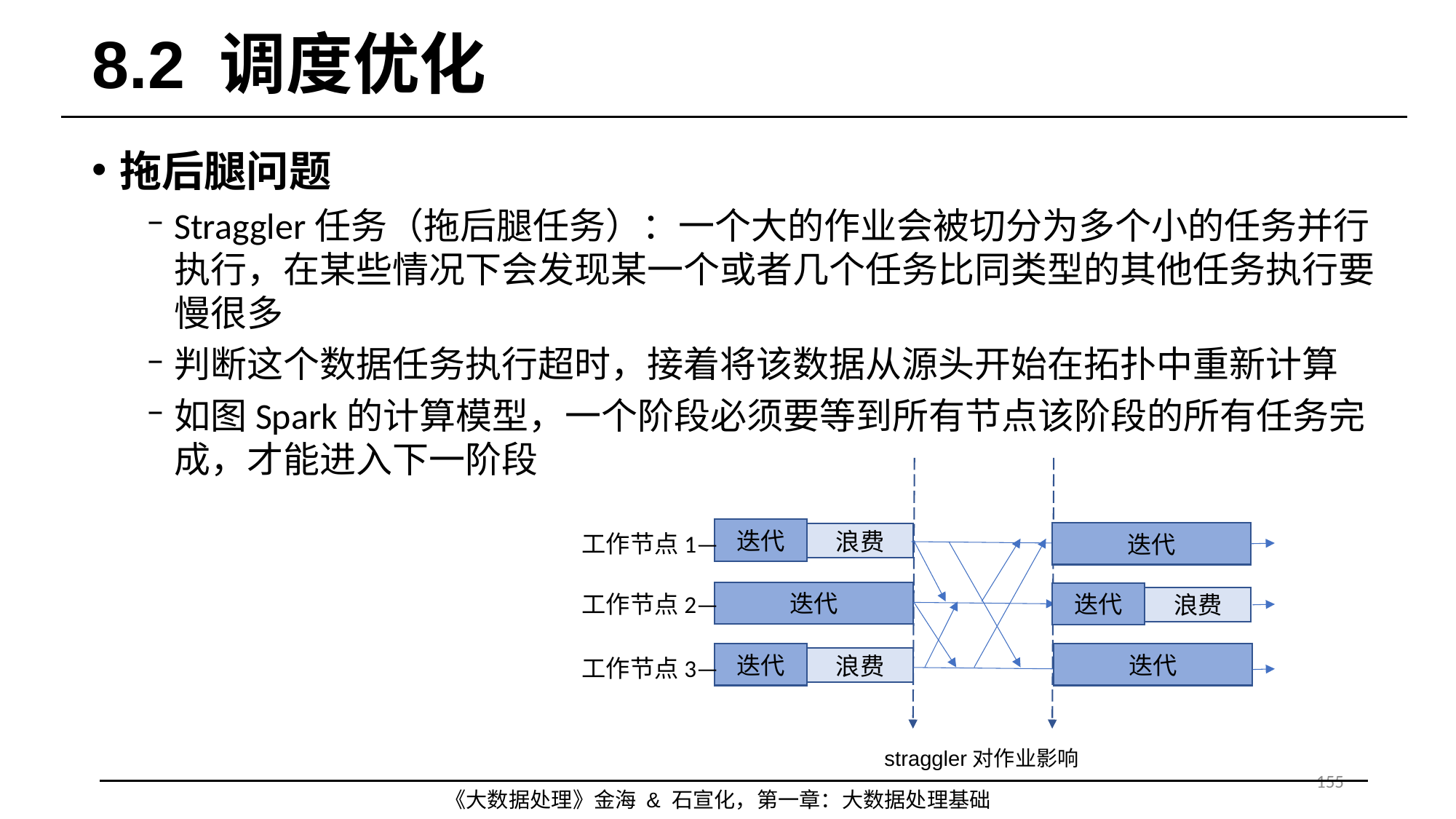

# 8.2 调度优化
拖后腿问题
Straggler任务（拖后腿任务）：一个大的作业会被切分为多个小的任务并行执行，在某些情况下会发现某一个或者几个任务比同类型的其他任务执行要慢很多
判断这个数据任务执行超时，接着将该数据从源头开始在拓扑中重新计算
如图Spark的计算模型，一个阶段必须要等到所有节点该阶段的所有任务完成，才能进入下一阶段
迭代
迭代
工作节点1—
浪费
迭代
迭代
工作节点2—
浪费
迭代
迭代
工作节点3—
浪费
straggler对作业影响
155